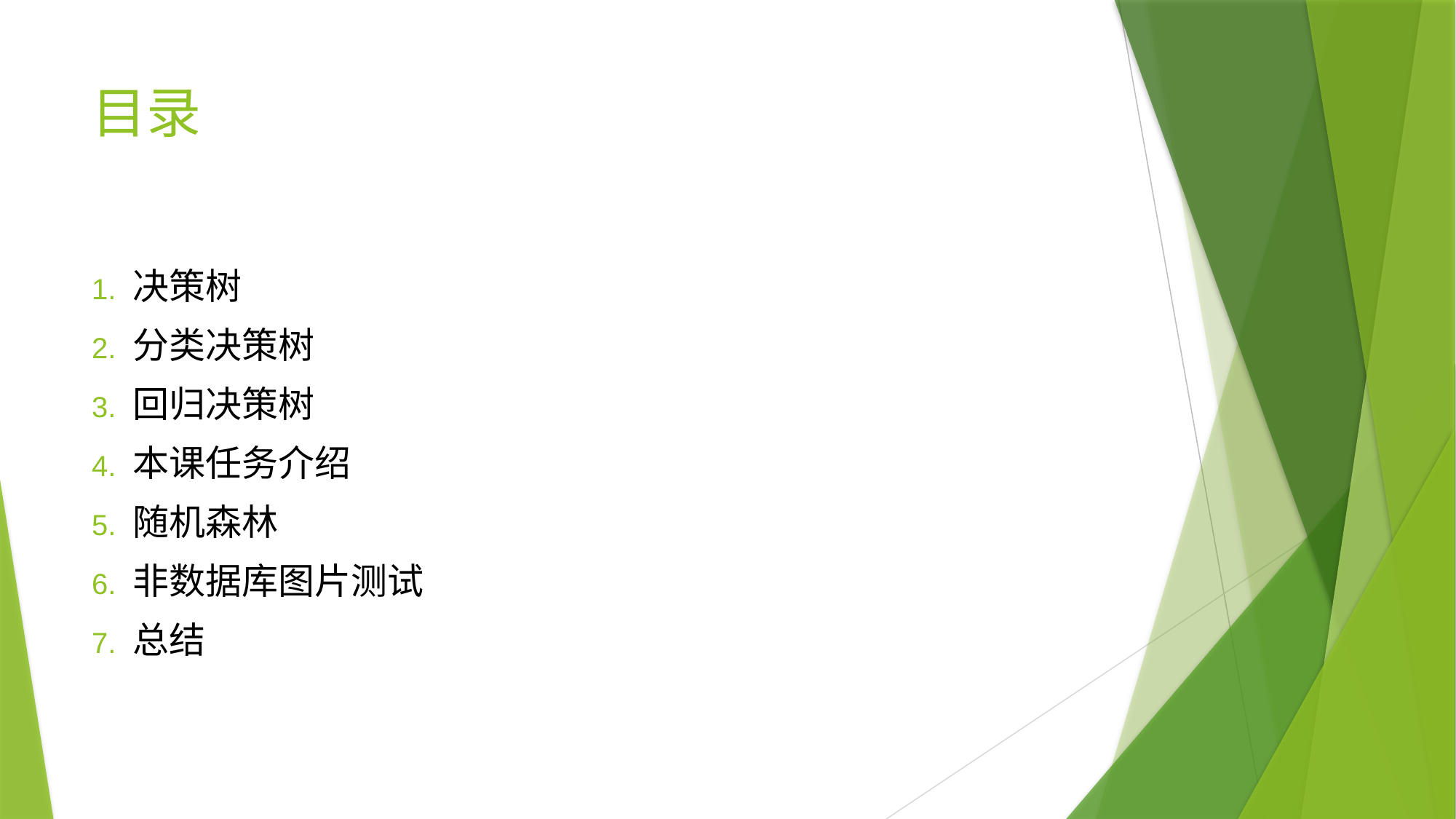

# 目录
决策树
分类决策树
回归决策树
本课任务介绍
随机森林
非数据库图片测试
总结